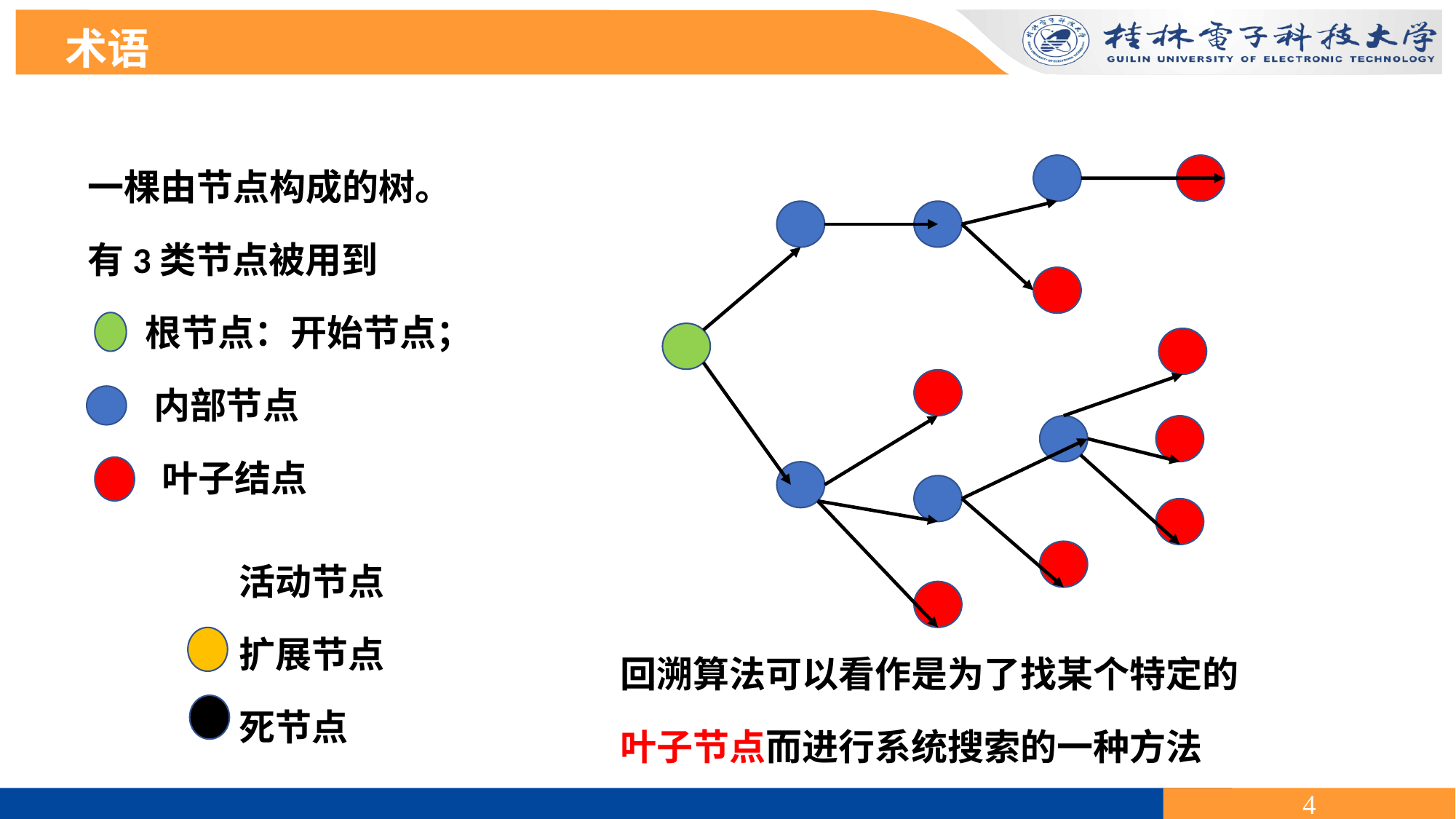

术语
一棵由节点构成的树。
有3类节点被用到
      根节点：开始节点；
       内部节点
        叶子结点

活动节点
扩展节点
死节点

回溯算法可以看作是为了找某个特定的
叶子节点而进行系统搜索的一种方法